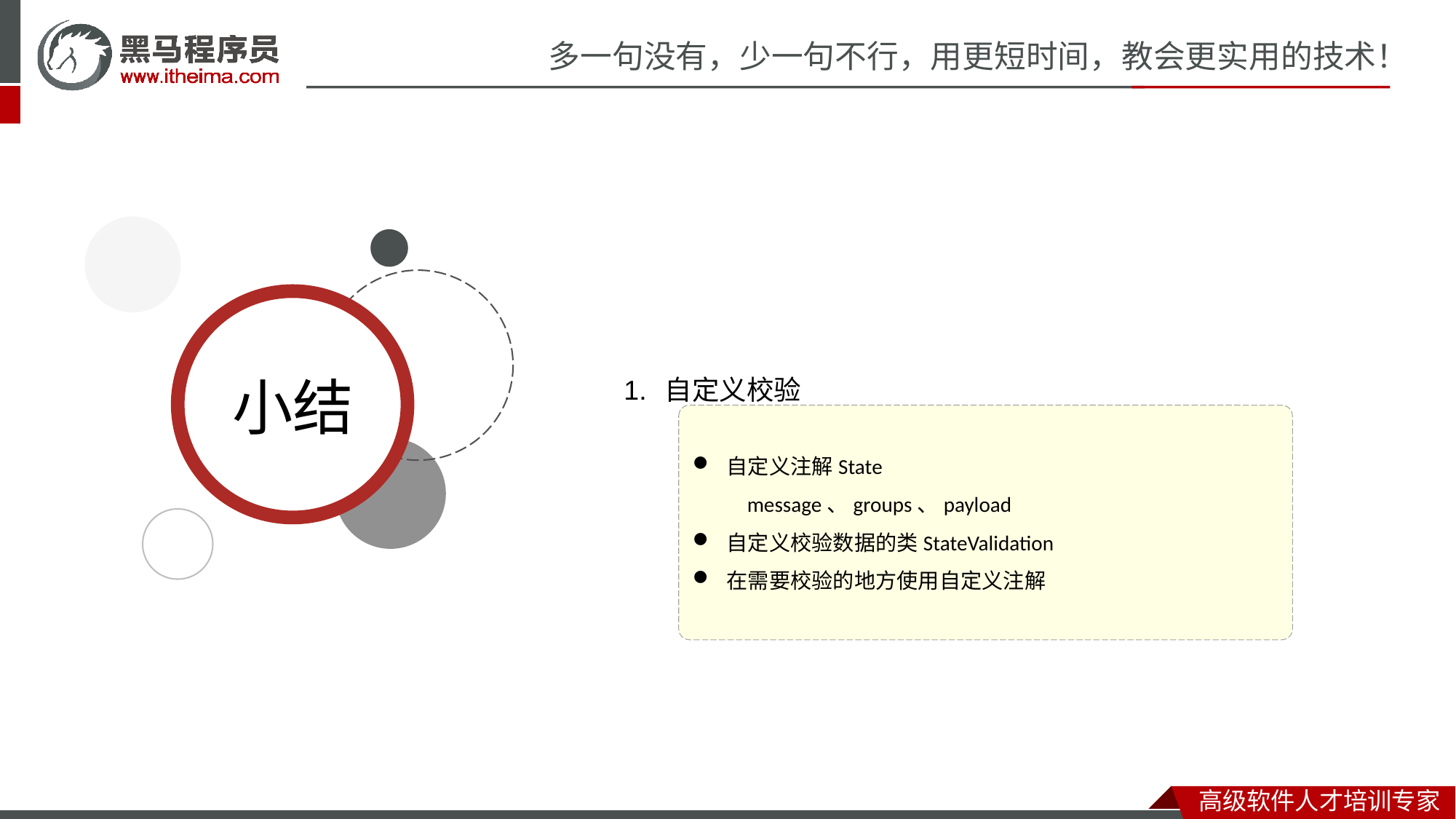

自定义校验

自定义注解State
message、groups、payload
自定义校验数据的类StateValidation
在需要校验的地方使用自定义注解